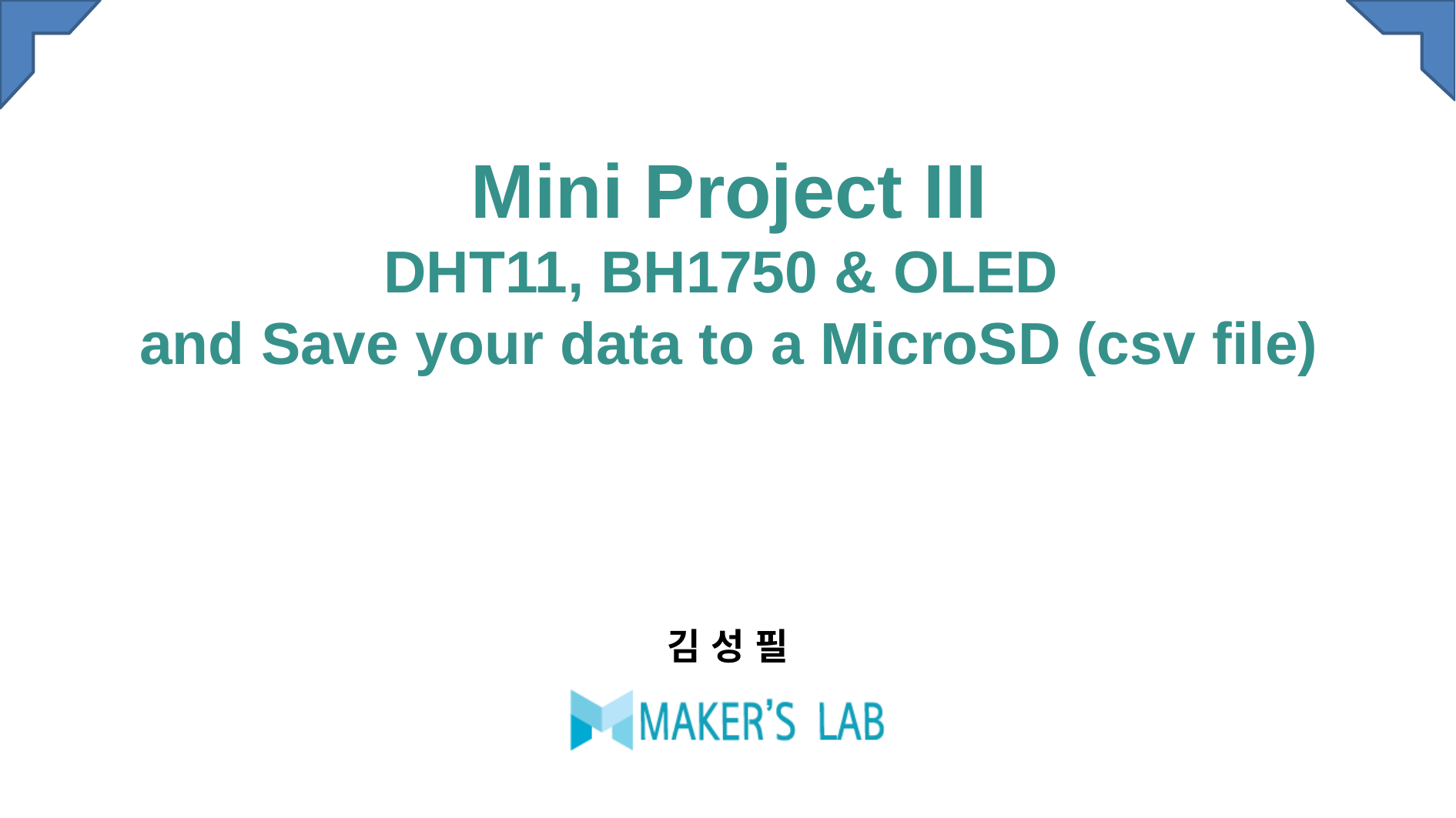

# Mini Project III DHT11, BH1750 & OLED and Save your data to a MicroSD (csv file)

김 성 필